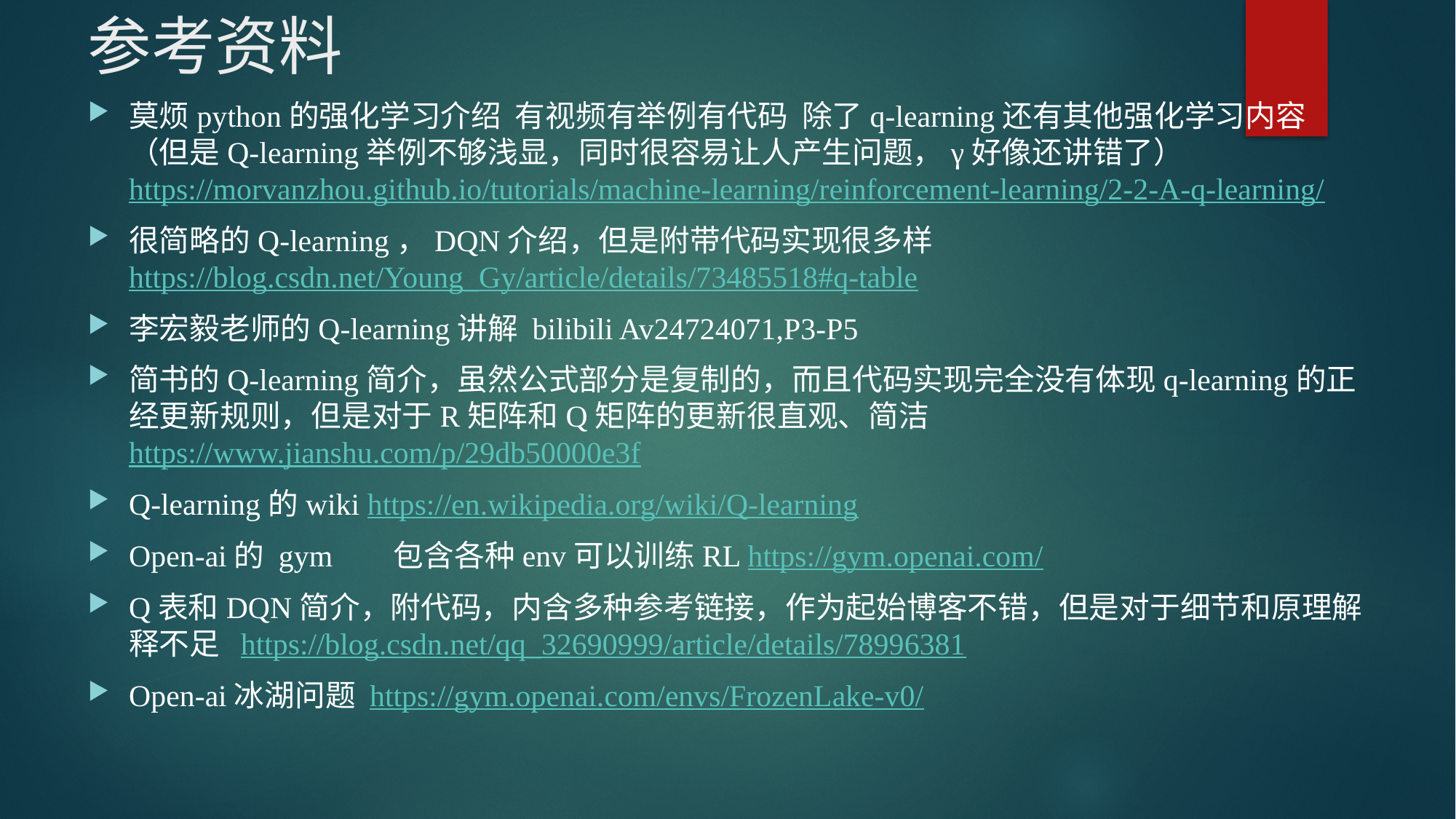

# 参考资料
莫烦python的强化学习介绍  有视频有举例有代码  除了q-learning还有其他强化学习内容 （但是Q-learning举例不够浅显，同时很容易让人产生问题，γ好像还讲错了） https://morvanzhou.github.io/tutorials/machine-learning/reinforcement-learning/2-2-A-q-learning/
很简略的Q-learning，DQN介绍，但是附带代码实现很多样 https://blog.csdn.net/Young_Gy/article/details/73485518#q-table
李宏毅老师的Q-learning讲解 bilibili Av24724071,P3-P5
简书的Q-learning简介，虽然公式部分是复制的，而且代码实现完全没有体现q-learning的正经更新规则，但是对于R矩阵和Q矩阵的更新很直观、简洁 https://www.jianshu.com/p/29db50000e3f
Q-learning的wiki https://en.wikipedia.org/wiki/Q-learning
Open-ai的 gym       包含各种env可以训练RL https://gym.openai.com/
Q表和DQN简介，附代码，内含多种参考链接，作为起始博客不错，但是对于细节和原理解释不足  https://blog.csdn.net/qq_32690999/article/details/78996381
Open-ai冰湖问题 https://gym.openai.com/envs/FrozenLake-v0/